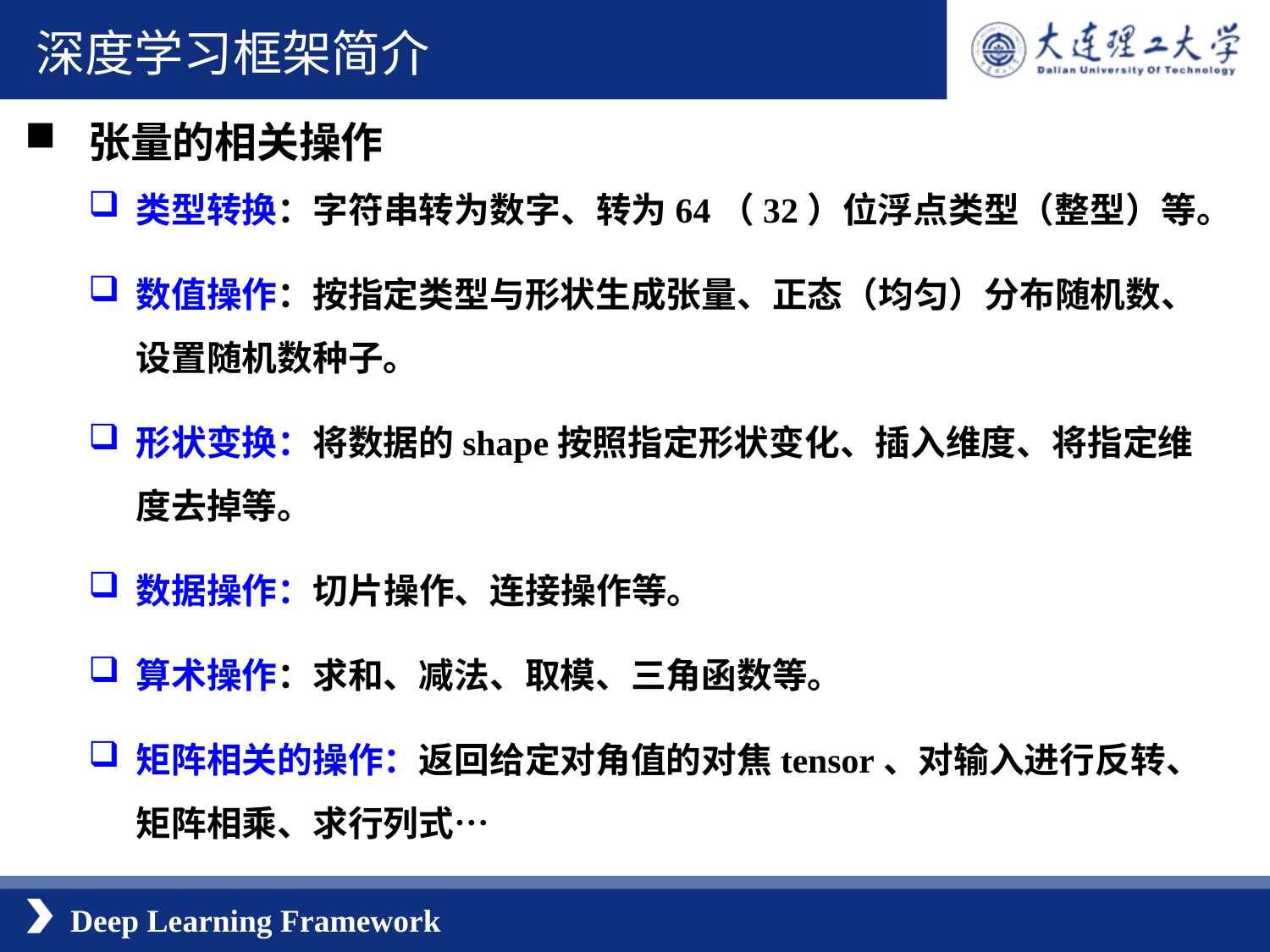

深度学习框架简介
张量的相关操作
类型转换：字符串转为数字、转为64（32）位浮点类型（整型）等。
数值操作：按指定类型与形状生成张量、正态（均匀）分布随机数、设置随机数种子。
形状变换：将数据的shape按照指定形状变化、插入维度、将指定维度去掉等。
数据操作：切片操作、连接操作等。
算术操作：求和、减法、取模、三角函数等。
矩阵相关的操作：返回给定对角值的对焦tensor、对输入进行反转、矩阵相乘、求行列式…
Deep Learning Framework